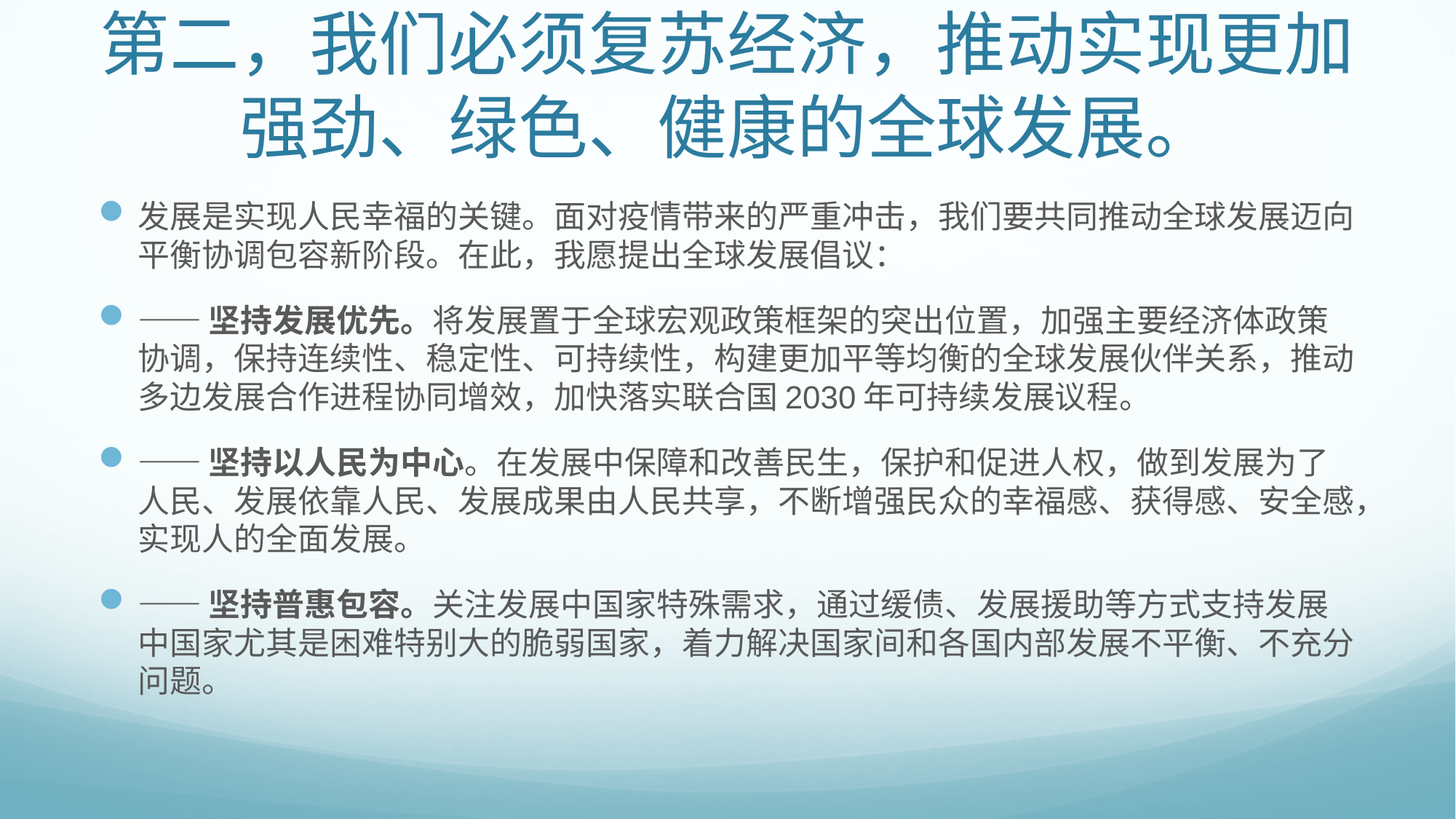

# 第二，我们必须复苏经济，推动实现更加强劲、绿色、健康的全球发展。
发展是实现人民幸福的关键。面对疫情带来的严重冲击，我们要共同推动全球发展迈向平衡协调包容新阶段。在此，我愿提出全球发展倡议：
——坚持发展优先。将发展置于全球宏观政策框架的突出位置，加强主要经济体政策协调，保持连续性、稳定性、可持续性，构建更加平等均衡的全球发展伙伴关系，推动多边发展合作进程协同增效，加快落实联合国2030年可持续发展议程。
——坚持以人民为中心。在发展中保障和改善民生，保护和促进人权，做到发展为了人民、发展依靠人民、发展成果由人民共享，不断增强民众的幸福感、获得感、安全感，实现人的全面发展。
——坚持普惠包容。关注发展中国家特殊需求，通过缓债、发展援助等方式支持发展中国家尤其是困难特别大的脆弱国家，着力解决国家间和各国内部发展不平衡、不充分问题。